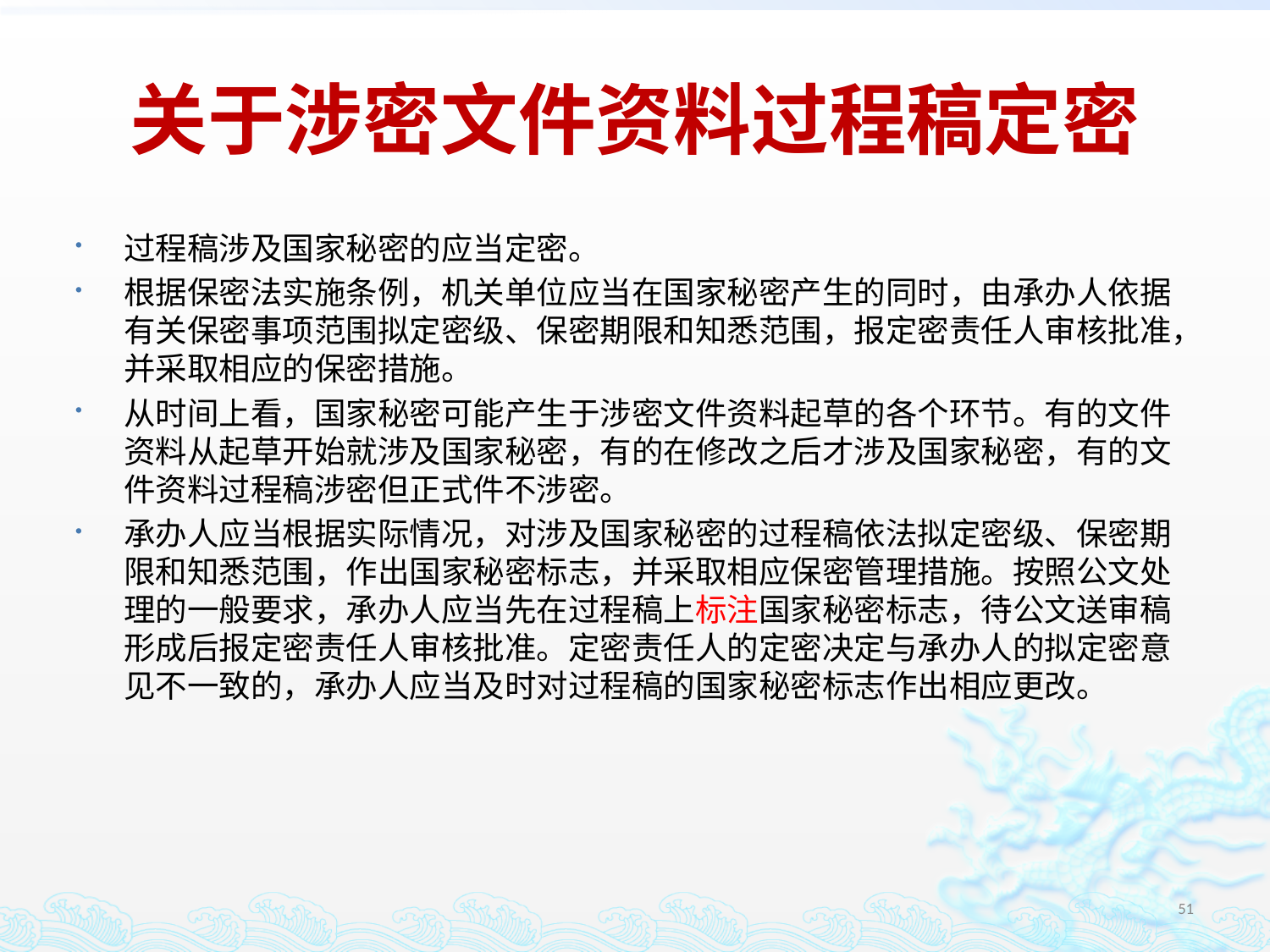

# 关于涉密文件资料过程稿定密
过程稿涉及国家秘密的应当定密。
根据保密法实施条例，机关单位应当在国家秘密产生的同时，由承办人依据有关保密事项范围拟定密级、保密期限和知悉范围，报定密责任人审核批准，并采取相应的保密措施。
从时间上看，国家秘密可能产生于涉密文件资料起草的各个环节。有的文件资料从起草开始就涉及国家秘密，有的在修改之后才涉及国家秘密，有的文件资料过程稿涉密但正式件不涉密。
承办人应当根据实际情况，对涉及国家秘密的过程稿依法拟定密级、保密期限和知悉范围，作出国家秘密标志，并采取相应保密管理措施。按照公文处理的一般要求，承办人应当先在过程稿上标注国家秘密标志，待公文送审稿形成后报定密责任人审核批准。定密责任人的定密决定与承办人的拟定密意见不一致的，承办人应当及时对过程稿的国家秘密标志作出相应更改。
51